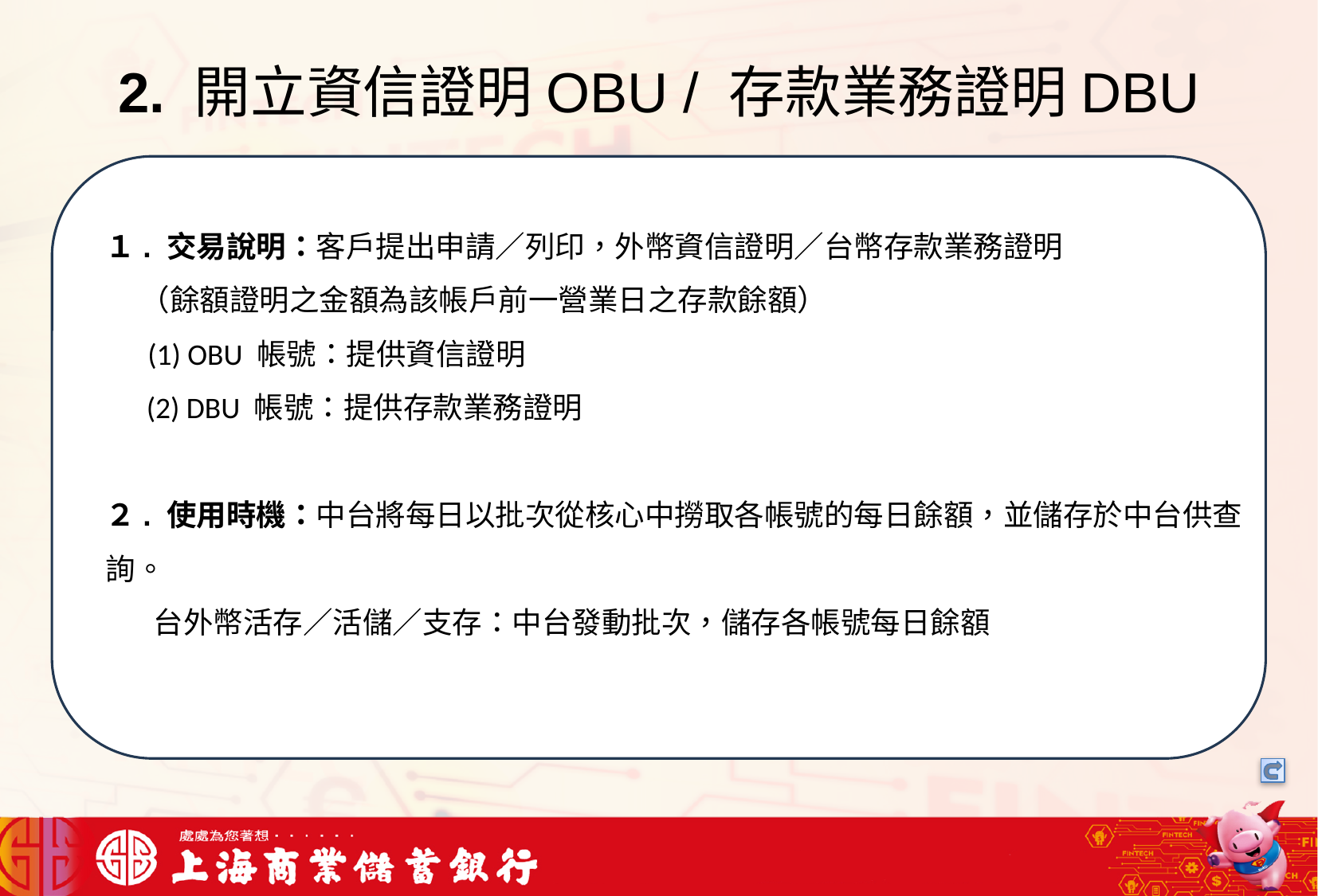

# 2. 開立資信證明OBU / 存款業務證明DBU
我們可以將信用卡相關資料存在一個檔案中，將這些檔案中的文字進行詞向量的轉換，把文字轉成數字向量存在向量資料庫中，透過檢索器在向量資料庫搜尋與用戶問題最接近的資訊，透過生成器，生成最合適的答案回覆用戶
１. 交易說明：客戶提出申請／列印，外幣資信證明／台幣存款業務證明
    （餘額證明之金額為該帳戶前一營業日之存款餘額）
     (1) OBU 帳號：提供資信證明
      (2) DBU 帳號：提供存款業務證明

２. 使用時機：中台將每日以批次從核心中撈取各帳號的每日餘額，並儲存於中台供查詢。
      台外幣活存／活儲／支存：中台發動批次，儲存各帳號每日餘額